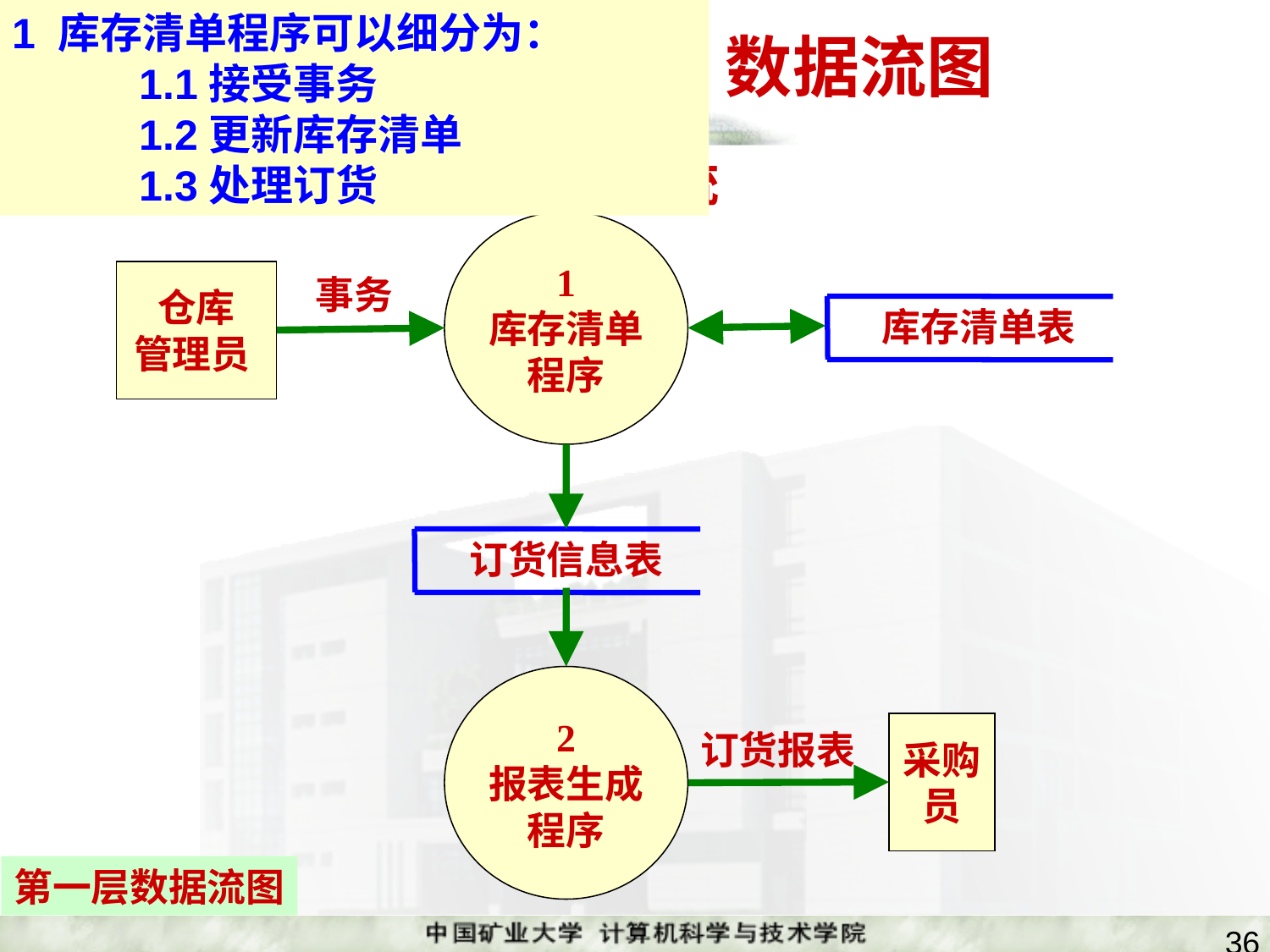

1 库存清单程序可以细分为：
	1.1接受事务
	1.2更新库存清单
	1.3处理订货
# 3.2 数据流图
【例3】仓库零件订货系统
1
库存清单
程序
仓库
管理员
事务
库存清单表

订货信息表

2
报表生成
程序
采购
员
订货报表
第一层数据流图
36